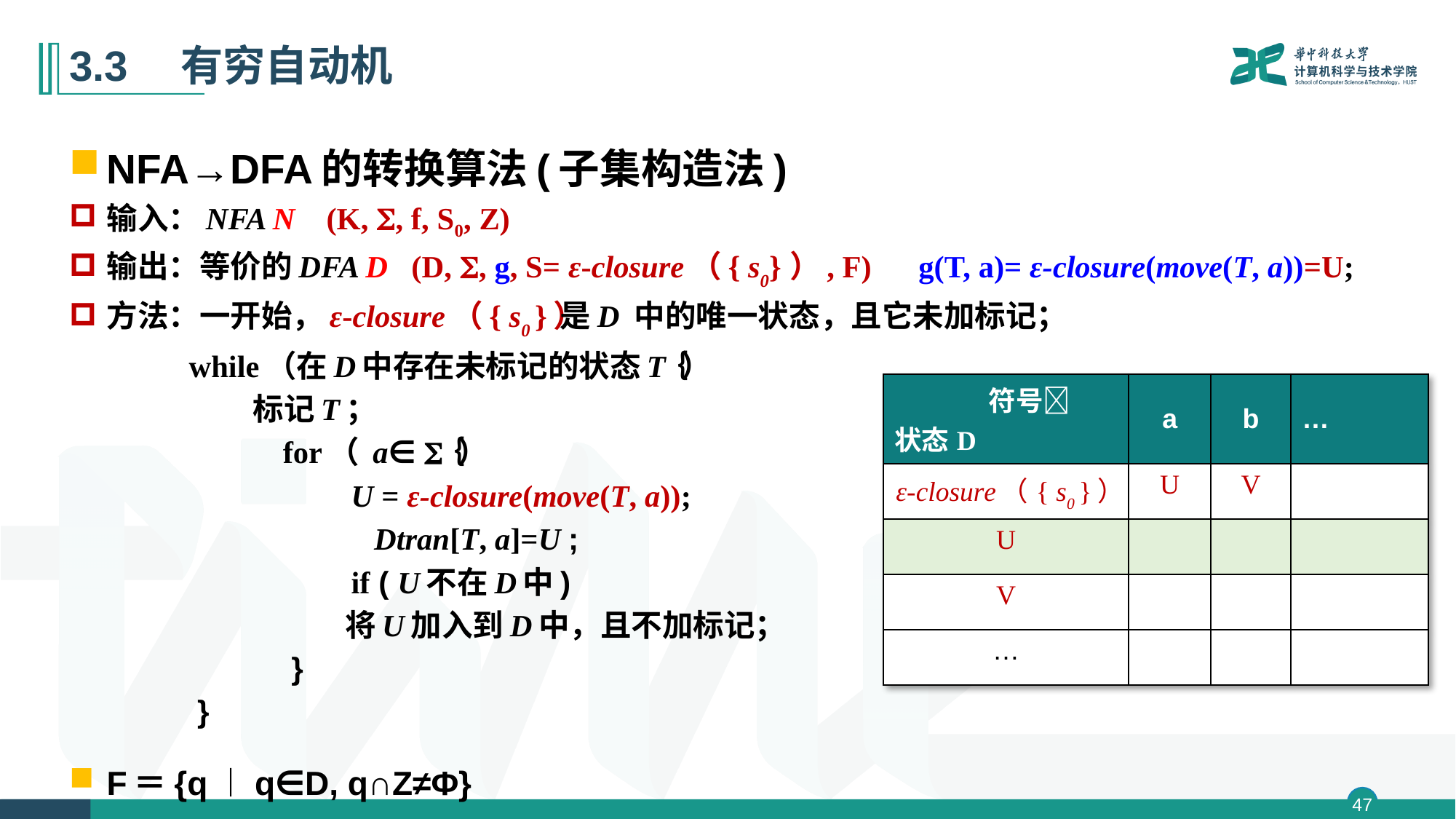

# 3.3　有穷自动机
NFA→DFA的转换算法(子集构造法)
输入：NFA N    (K, Σ, f, S0, Z)
输出：等价的DFA D   (D, Σ, g, S= ε-closure  （{ s0} ）, F)      g(T, a)= ε-closure(move(T, a))=U;
方法：一开始，ε-closure  （{ s0 }）   是D 中的唯一状态，且它未加标记；
              while（在D中存在未标记的状态T ）  ｛
                         标记T；
                         for（ a∈ Σ ）  ｛
                                 U = ε-closure(move(T, a));
                                       Dtran[T, a]=U ;
                                 if ( U不在D中)
                                      将U加入到D中，且不加标记；
                          }
               }
F＝{q︱q∈D, q∩Z≠Φ}
| 符号Σ 状态D | a | b | … |
| --- | --- | --- | --- |
| ε-closure （{ s0 }） | U | V |  |
| U |  |  |  |
| V |  |  |  |
| … |  |  |  |